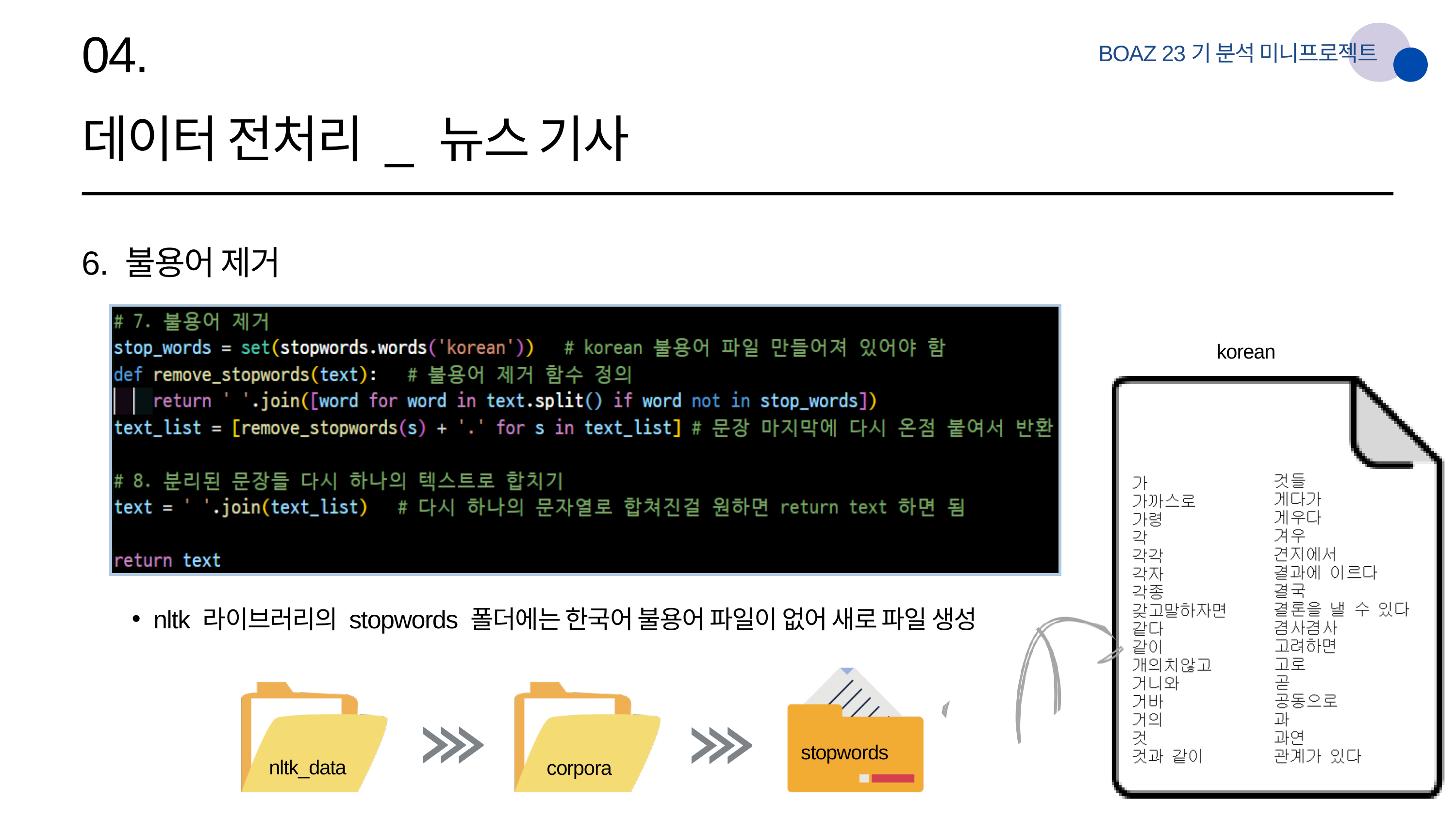

04.

BOAZ 23기 분석 미니프로젝트

데이터 전처리 _ 뉴스 기사

6. 불용어 제거

korean

nltk 라이브러리의 stopwords 폴더에는 한국어 불용어 파일이 없어 새로 파일 생성

stopwords
nltk_data
corpora